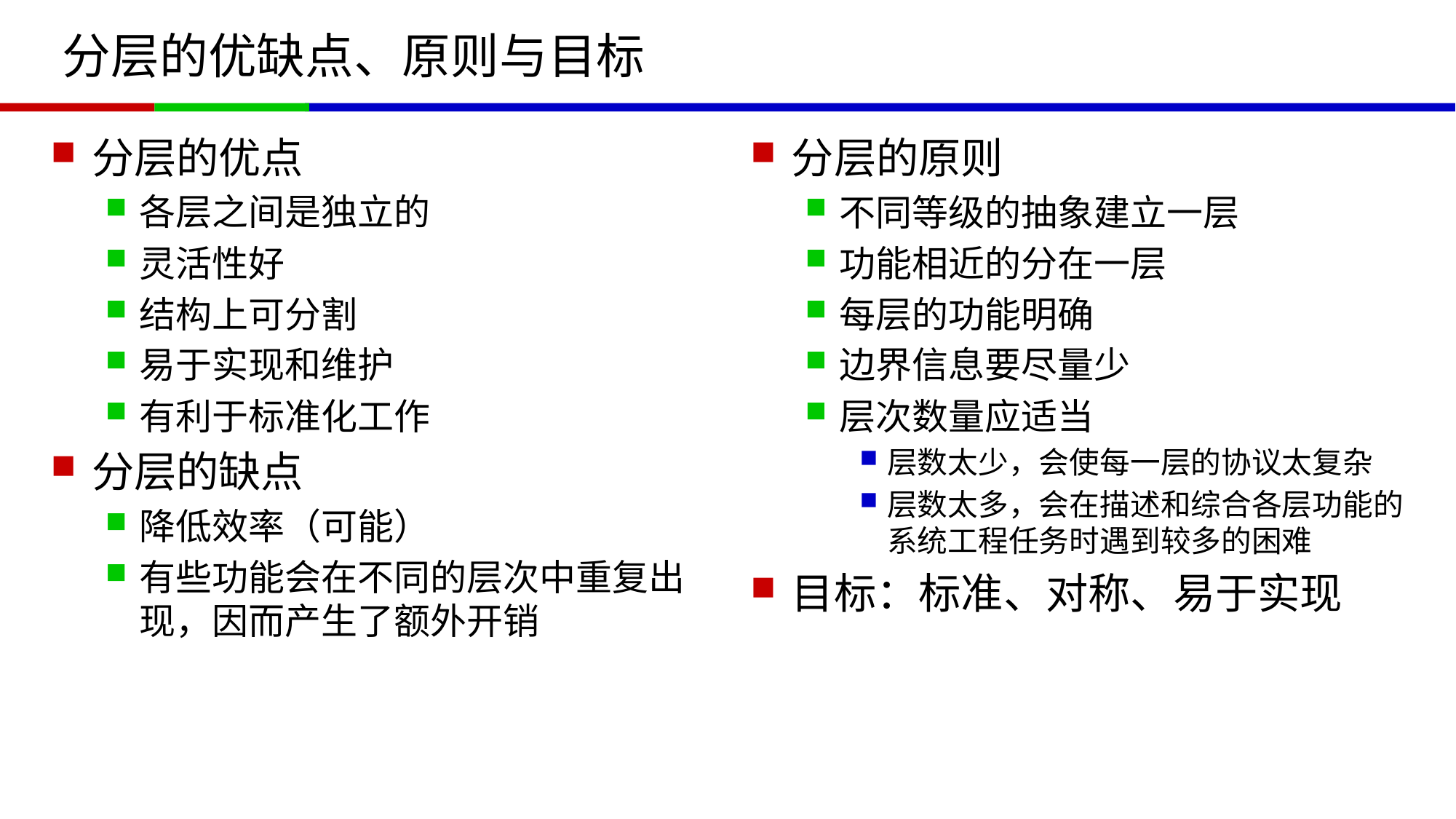

# 分层的优缺点、原则与目标
分层的优点
各层之间是独立的
灵活性好
结构上可分割
易于实现和维护
有利于标准化工作
分层的缺点
降低效率（可能）
有些功能会在不同的层次中重复出现，因而产生了额外开销

分层的原则
不同等级的抽象建立一层
功能相近的分在一层
每层的功能明确
边界信息要尽量少
层次数量应适当
层数太少，会使每一层的协议太复杂
层数太多，会在描述和综合各层功能的系统工程任务时遇到较多的困难
目标：标准、对称、易于实现
27